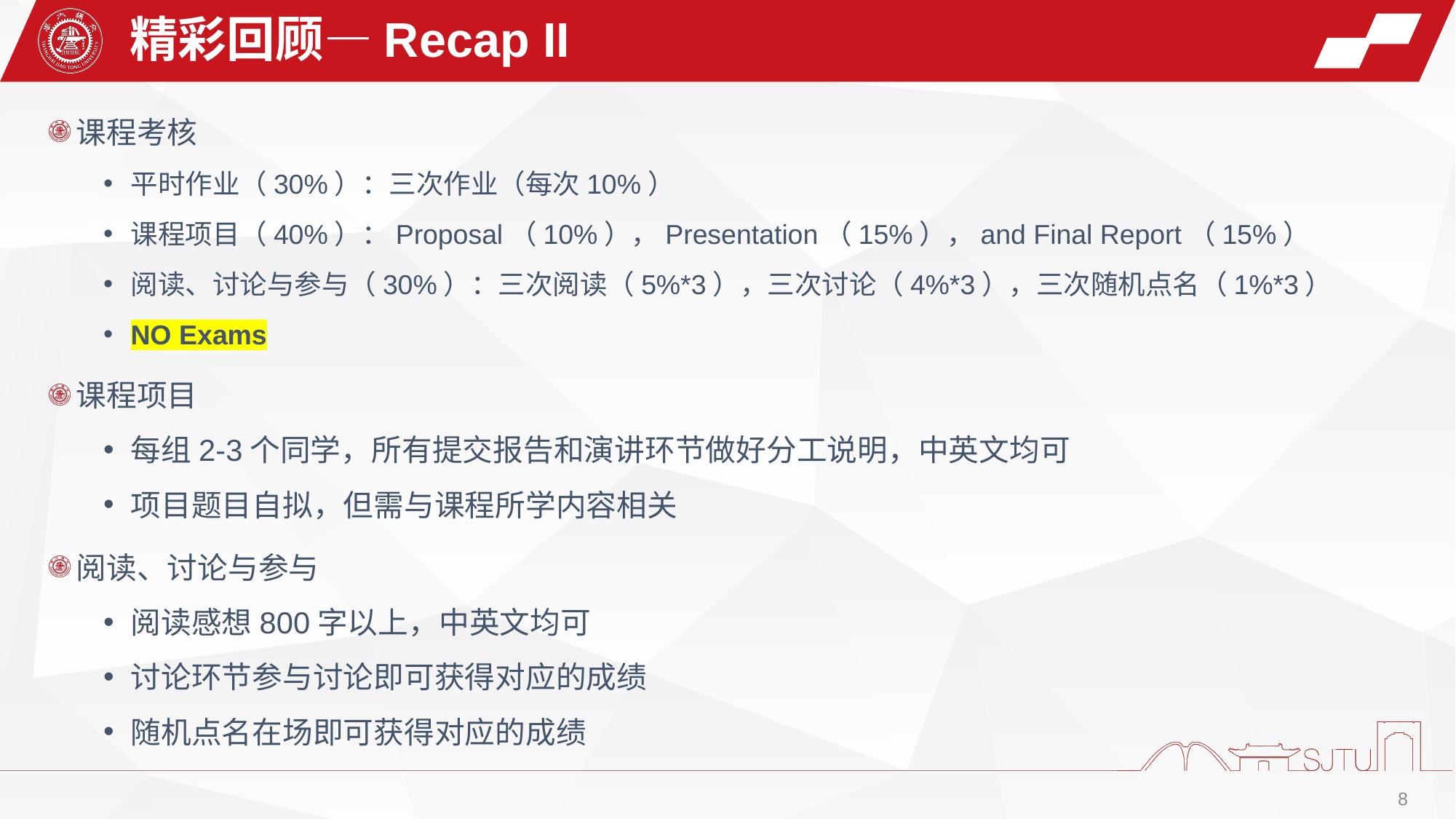

精彩回顾—Recap II

课程考核
平时作业（30%）：三次作业（每次10%）
课程项目（40%）：Proposal（10%），Presentation（15%），and Final Report（15%）
阅读、讨论与参与（30%）：三次阅读（5%*3），三次讨论（4%*3），三次随机点名（1%*3）
NO Exams
课程项目
每组2-3个同学，所有提交报告和演讲环节做好分工说明，中英文均可
项目题目自拟，但需与课程所学内容相关
阅读、讨论与参与
阅读感想800字以上，中英文均可
讨论环节参与讨论即可获得对应的成绩
随机点名在场即可获得对应的成绩

8